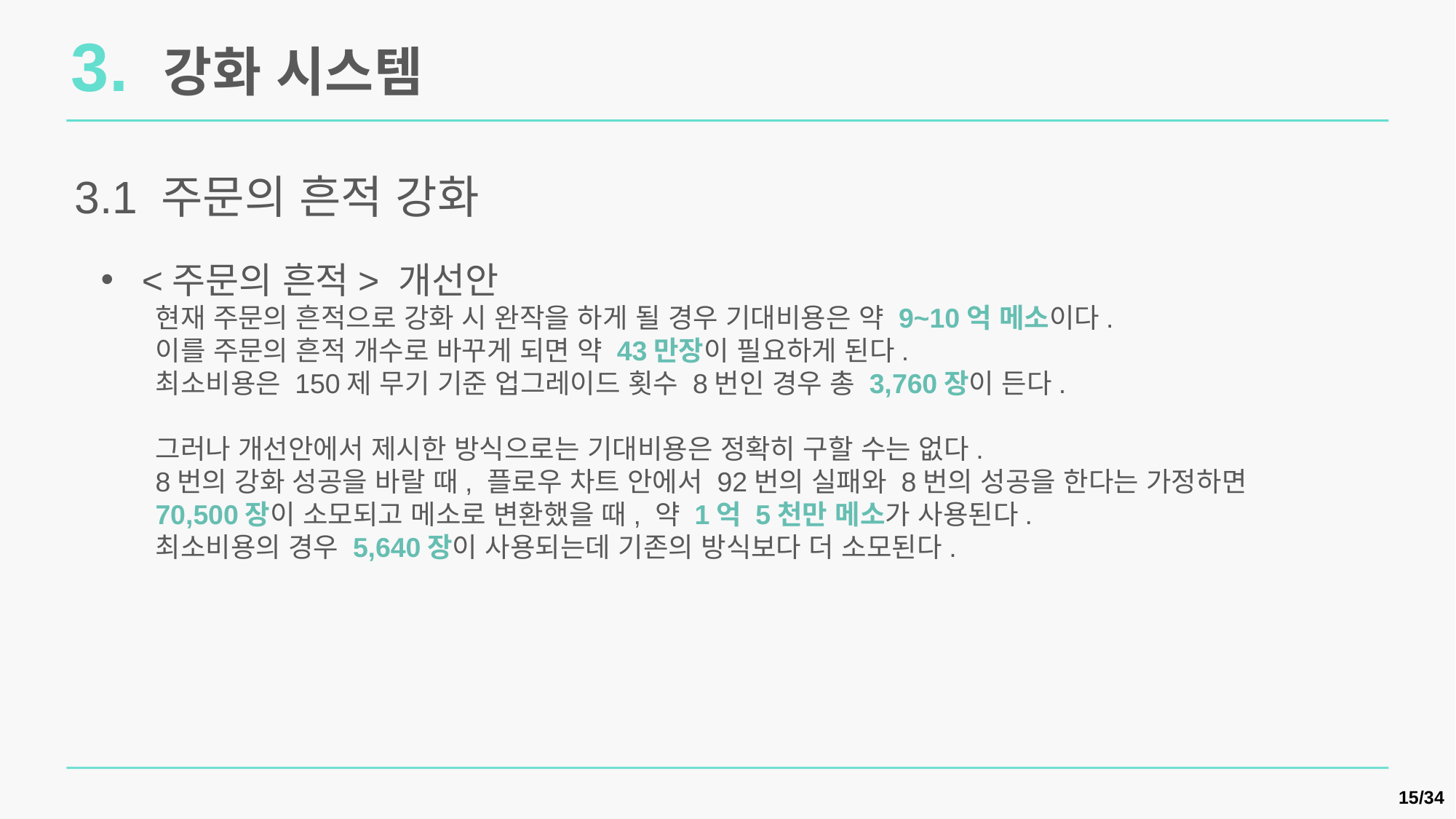

3. 강화 시스템

3.1 주문의 흔적 강화
<주문의 흔적> 개선안
현재 주문의 흔적으로 강화 시 완작을 하게 될 경우 기대비용은 약 9~10억 메소이다.
이를 주문의 흔적 개수로 바꾸게 되면 약 43만장이 필요하게 된다.
최소비용은 150제 무기 기준 업그레이드 횟수 8번인 경우 총 3,760장이 든다.

그러나 개선안에서 제시한 방식으로는 기대비용은 정확히 구할 수는 없다.
8번의 강화 성공을 바랄 때, 플로우 차트 안에서 92번의 실패와 8번의 성공을 한다는 가정하면
70,500장이 소모되고 메소로 변환했을 때, 약 1억 5천만 메소가 사용된다.
최소비용의 경우 5,640장이 사용되는데 기존의 방식보다 더 소모된다.

15/34